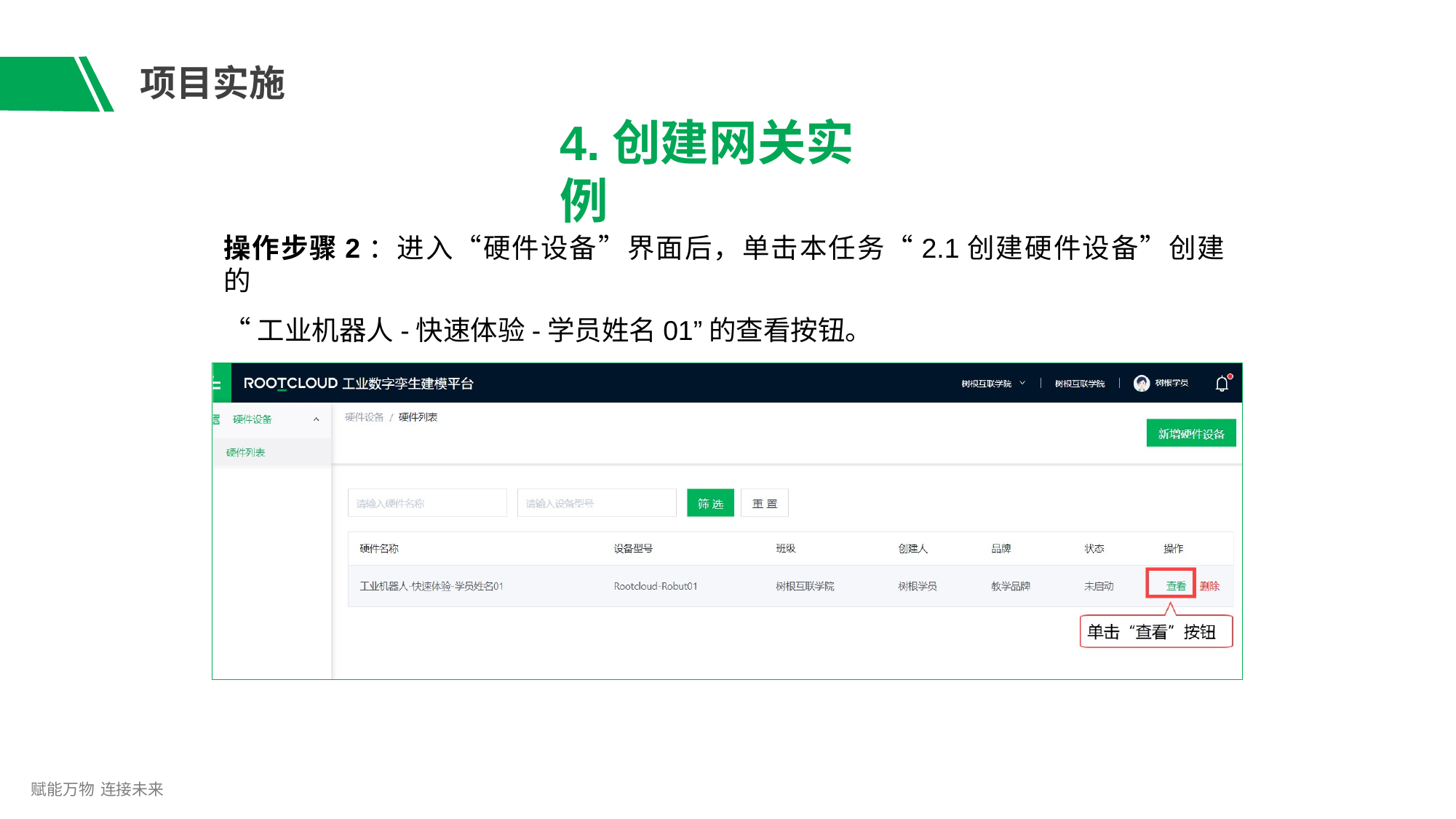

# 项目实施
4.创建网关实例
操作步骤2：进入“硬件设备”界面后，单击本任务“2.1创建硬件设备”创建的
“工业机器人-快速体验-学员姓名01”的查看按钮。

赋能万物 连接未来